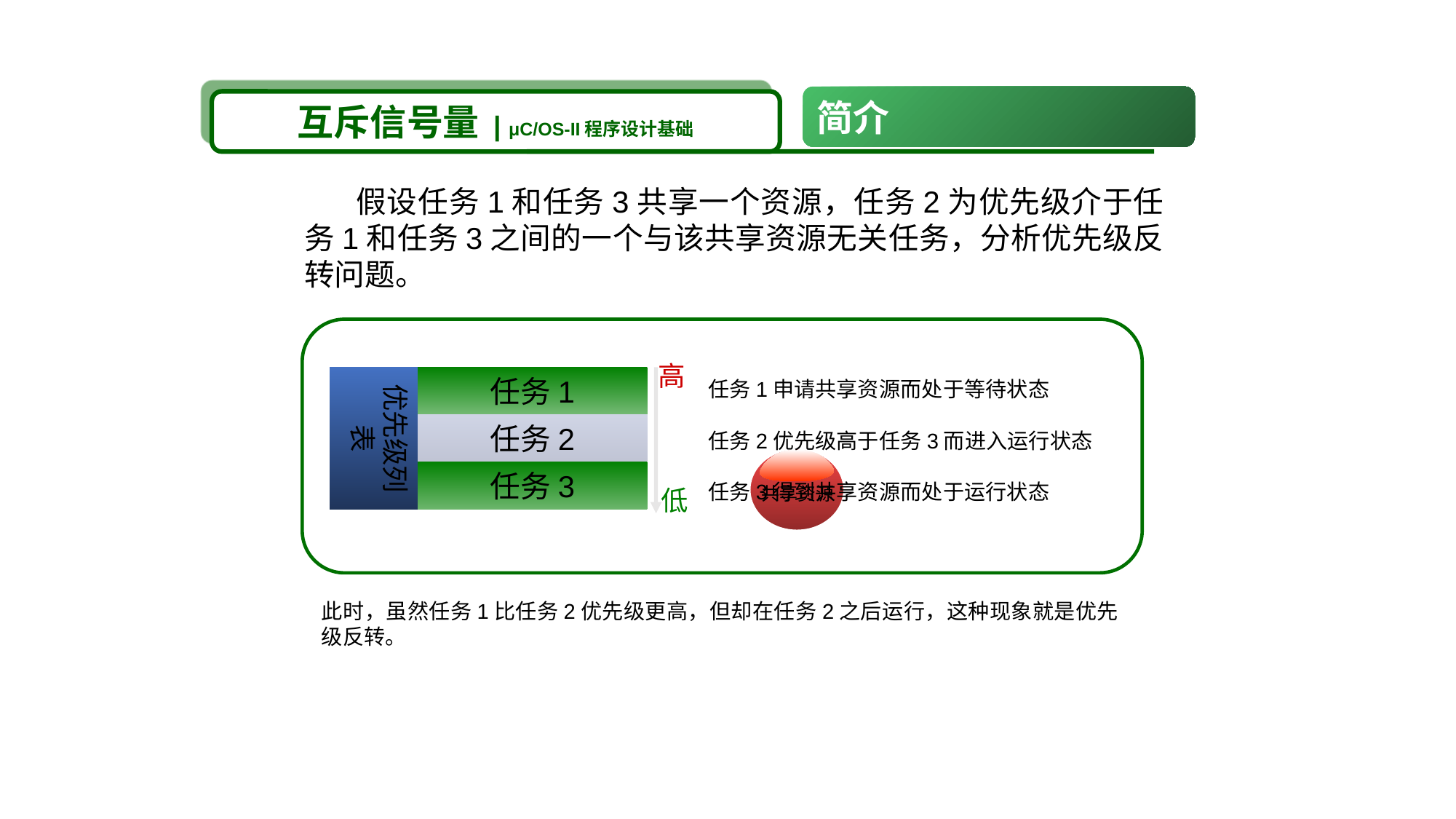

简介
互斥信号量 | μC/OS-II程序设计基础

      假设任务1和任务3共享一个资源，任务2为优先级介于任务1和任务3之间的一个与该共享资源无关任务，分析优先级反转问题。

高

低
优先级列表
任务1
任务1申请共享资源而处于等待状态
任务2
任务2优先级高于任务3而进入运行状态

共享资源
任务3
任务3得到共享资源而处于运行状态
此时，虽然任务1比任务2优先级更高，但却在任务2之后运行，这种现象就是优先级反转。